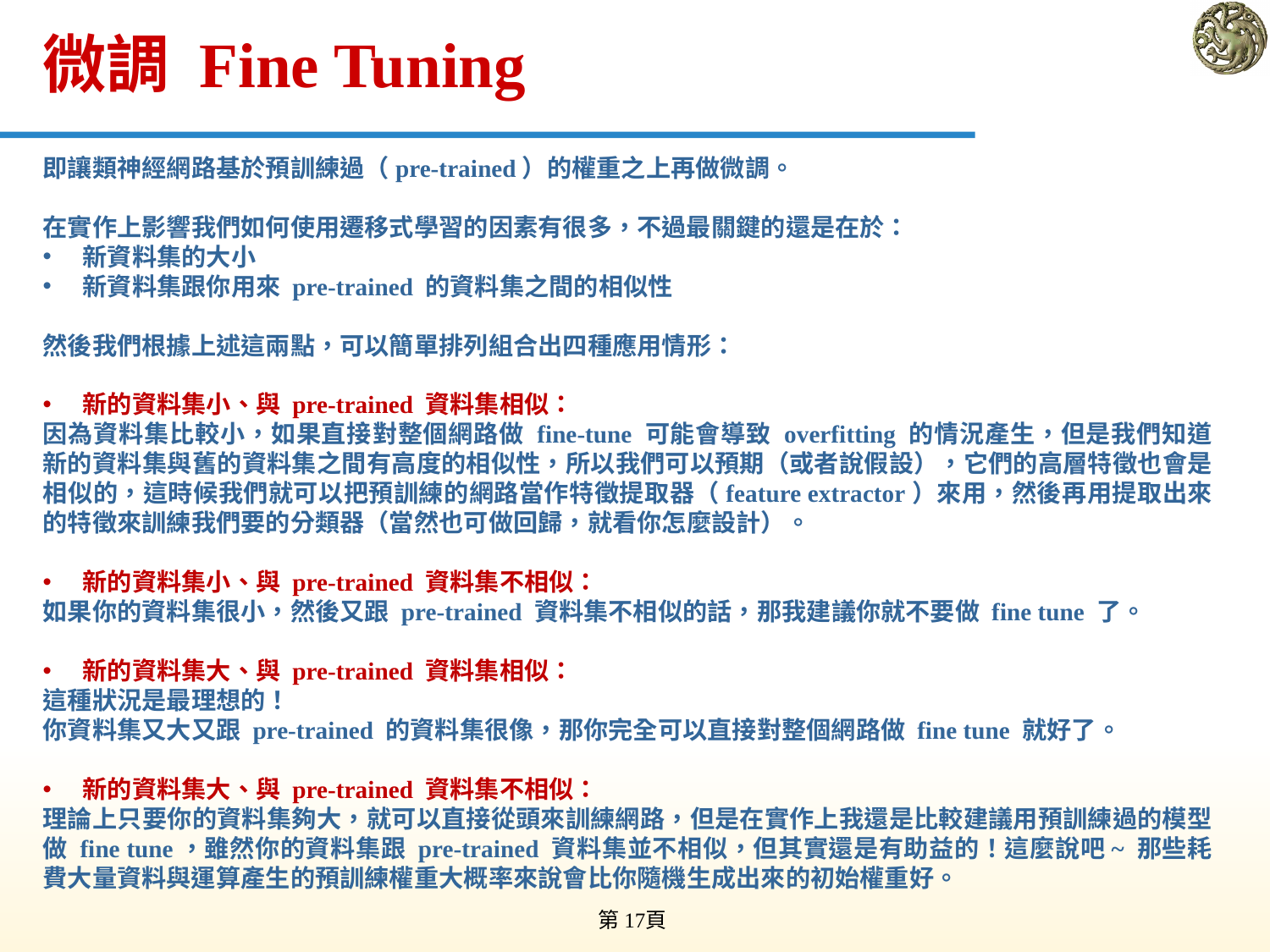

# 微調 Fine Tuning
即讓類神經網路基於預訓練過（pre-trained）的權重之上再做微調。

在實作上影響我們如何使用遷移式學習的因素有很多，不過最關鍵的還是在於：
新資料集的大小
新資料集跟你用來 pre-trained 的資料集之間的相似性

然後我們根據上述這兩點，可以簡單排列組合出四種應用情形：

新的資料集小、與 pre-trained 資料集相似：
因為資料集比較小，如果直接對整個網路做 fine-tune 可能會導致 overfitting 的情況產生，但是我們知道新的資料集與舊的資料集之間有高度的相似性，所以我們可以預期（或者說假設），它們的高層特徵也會是相似的，這時候我們就可以把預訓練的網路當作特徵提取器（feature extractor）來用，然後再用提取出來的特徵來訓練我們要的分類器（當然也可做回歸，就看你怎麼設計）。

新的資料集小、與 pre-trained 資料集不相似：
如果你的資料集很小，然後又跟 pre-trained 資料集不相似的話，那我建議你就不要做 fine tune 了。

新的資料集大、與 pre-trained 資料集相似：
這種狀況是最理想的！
你資料集又大又跟 pre-trained 的資料集很像，那你完全可以直接對整個網路做 fine tune 就好了。

新的資料集大、與 pre-trained 資料集不相似：
理論上只要你的資料集夠大，就可以直接從頭來訓練網路，但是在實作上我還是比較建議用預訓練過的模型做 fine tune，雖然你的資料集跟 pre-trained 資料集並不相似，但其實還是有助益的！這麼說吧~ 那些耗費大量資料與運算產生的預訓練權重大概率來說會比你隨機生成出來的初始權重好。